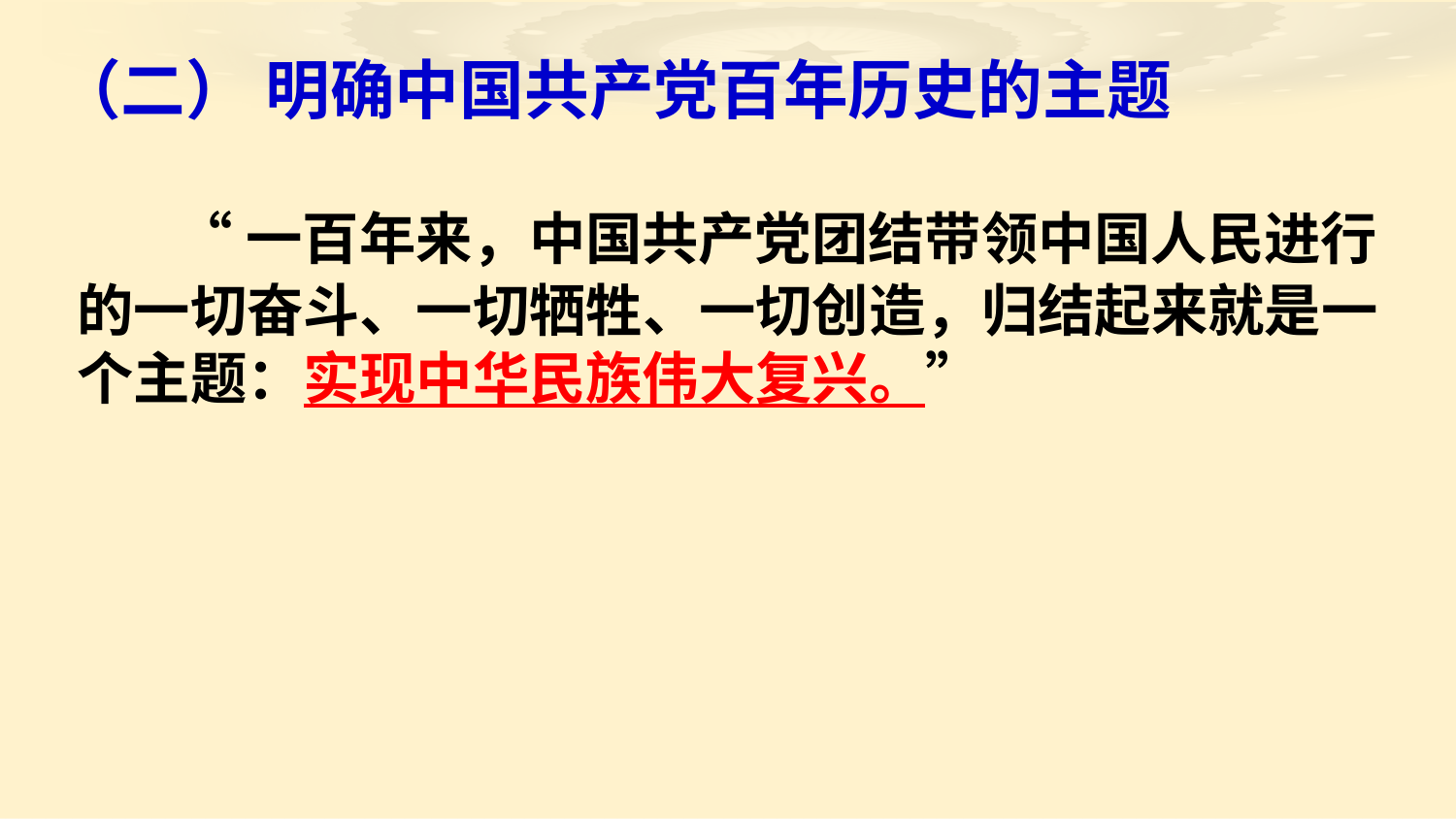

# （二） 明确中国共产党百年历史的主题
      “一百年来，中国共产党团结带领中国人民进行的一切奋斗、一切牺牲、一切创造，归结起来就是一个主题：实现中华民族伟大复兴。”